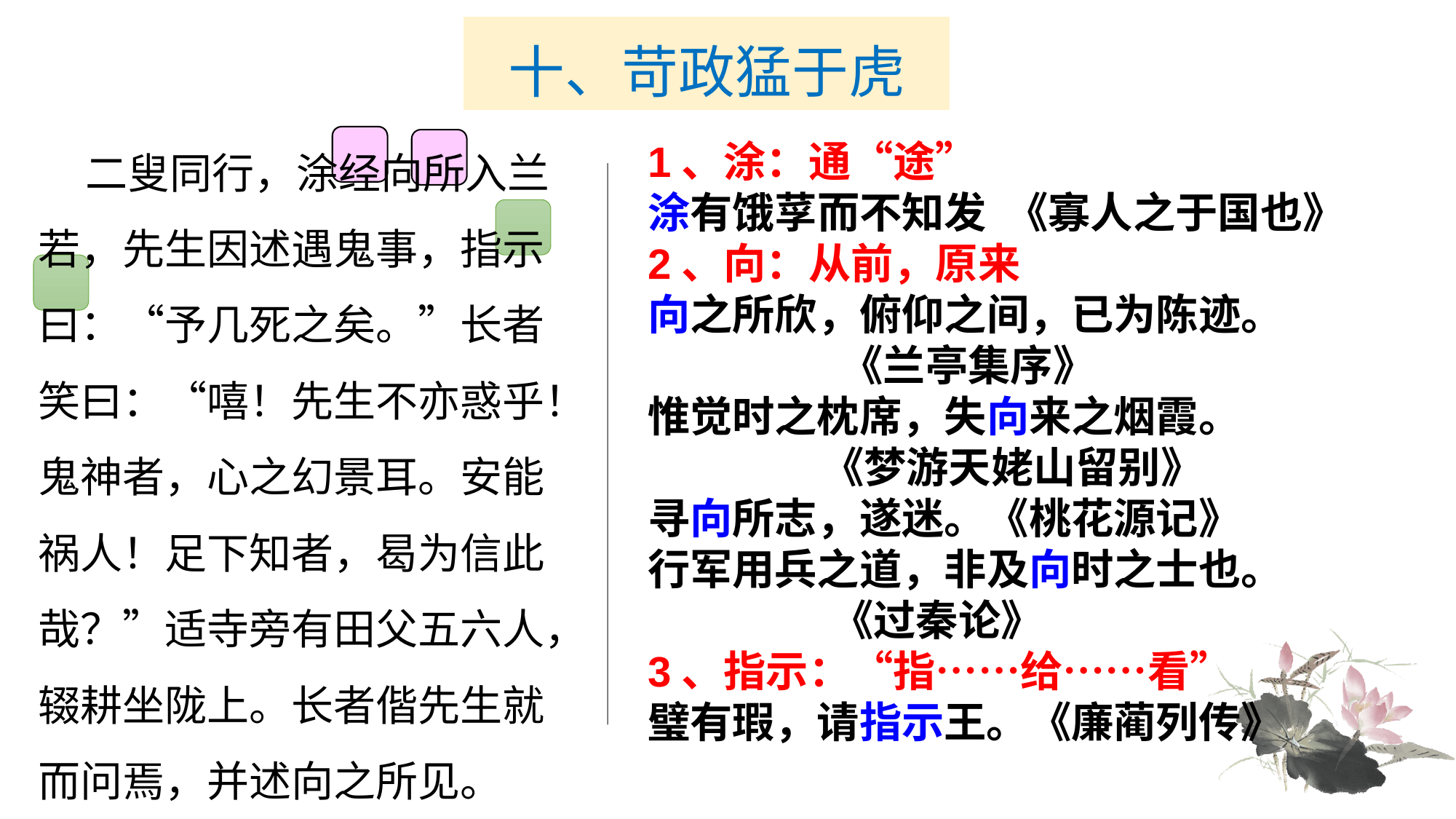

# 十、苛政猛于虎
    二叟同行，涂经向所入兰若，先生因述遇鬼事，指示曰：“予几死之矣。”长者笑曰：“嘻！先生不亦惑乎！鬼神者，心之幻景耳。安能祸人！足下知者，曷为信此哉？”适寺旁有田父五六人，辍耕坐陇上。长者偕先生就而问焉，并述向之所见。

1、涂：通“途”
涂有饿莩而不知发  《寡人之于国也》
2、向：从前，原来
向之所欣，俯仰之间，已为陈迹。
                   《兰亭集序》
惟觉时之枕席，失向来之烟霞。
                 《梦游天姥山留别》
寻向所志，遂迷。《桃花源记》
行军用兵之道，非及向时之士也。
                  《过秦论》
3、指示：“指……给……看”
璧有瑕，请指示王。《廉蔺列传》